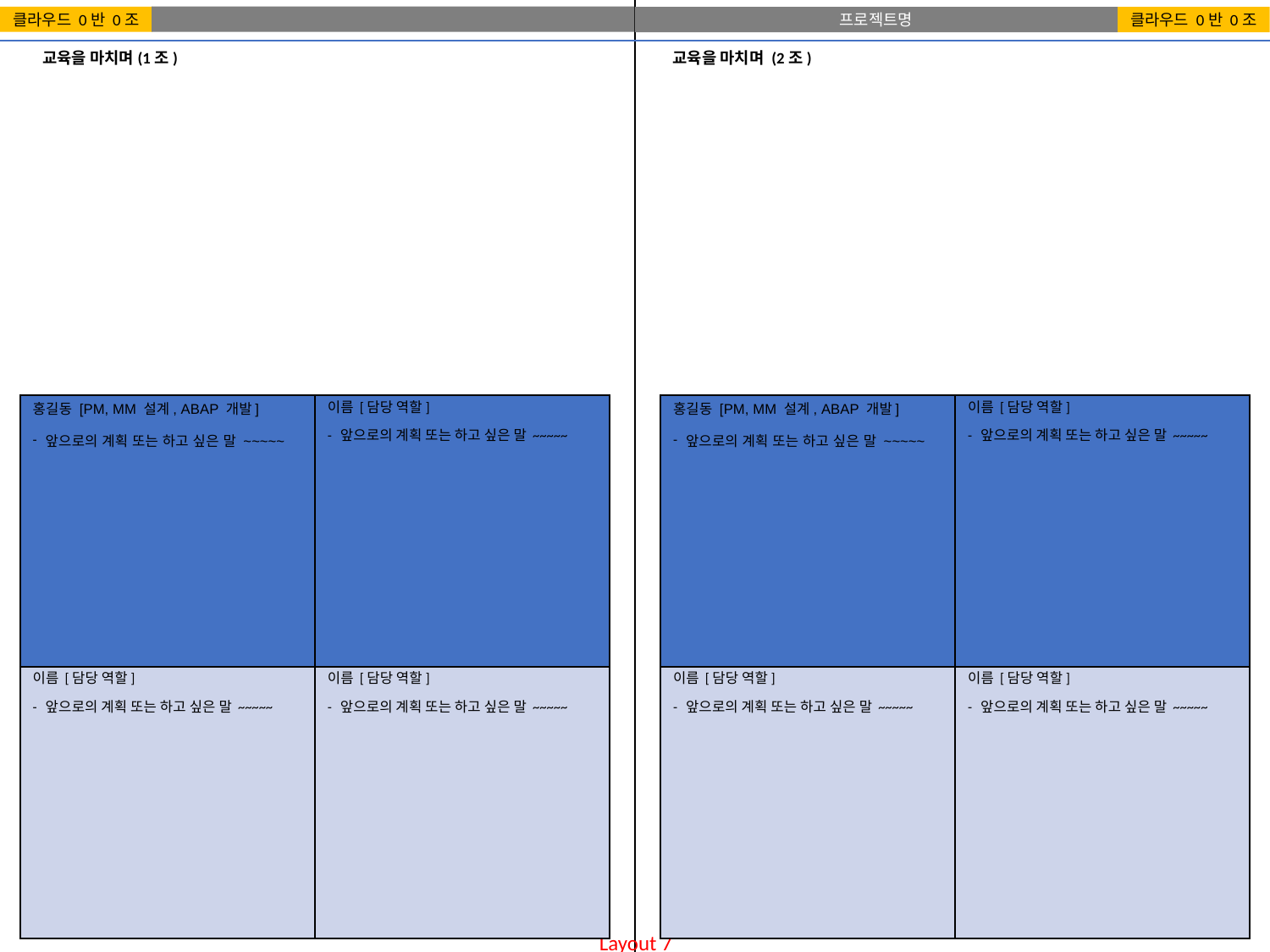

| 홍길동 [PM, MM 설계, ABAP 개발] 앞으로의 계획 또는 하고 싶은 말 ~~~~~ | 이름 [담당 역할] 앞으로의 계획 또는 하고 싶은 말 ~~~~~ |
| --- | --- |
| 이름 [담당 역할] 앞으로의 계획 또는 하고 싶은 말 ~~~~~ | 이름 [담당 역할] 앞으로의 계획 또는 하고 싶은 말 ~~~~~ |
| 홍길동 [PM, MM 설계, ABAP 개발] 앞으로의 계획 또는 하고 싶은 말 ~~~~~ | 이름 [담당 역할] 앞으로의 계획 또는 하고 싶은 말 ~~~~~ |
| --- | --- |
| 이름 [담당 역할] 앞으로의 계획 또는 하고 싶은 말 ~~~~~ | 이름 [담당 역할] 앞으로의 계획 또는 하고 싶은 말 ~~~~~ |